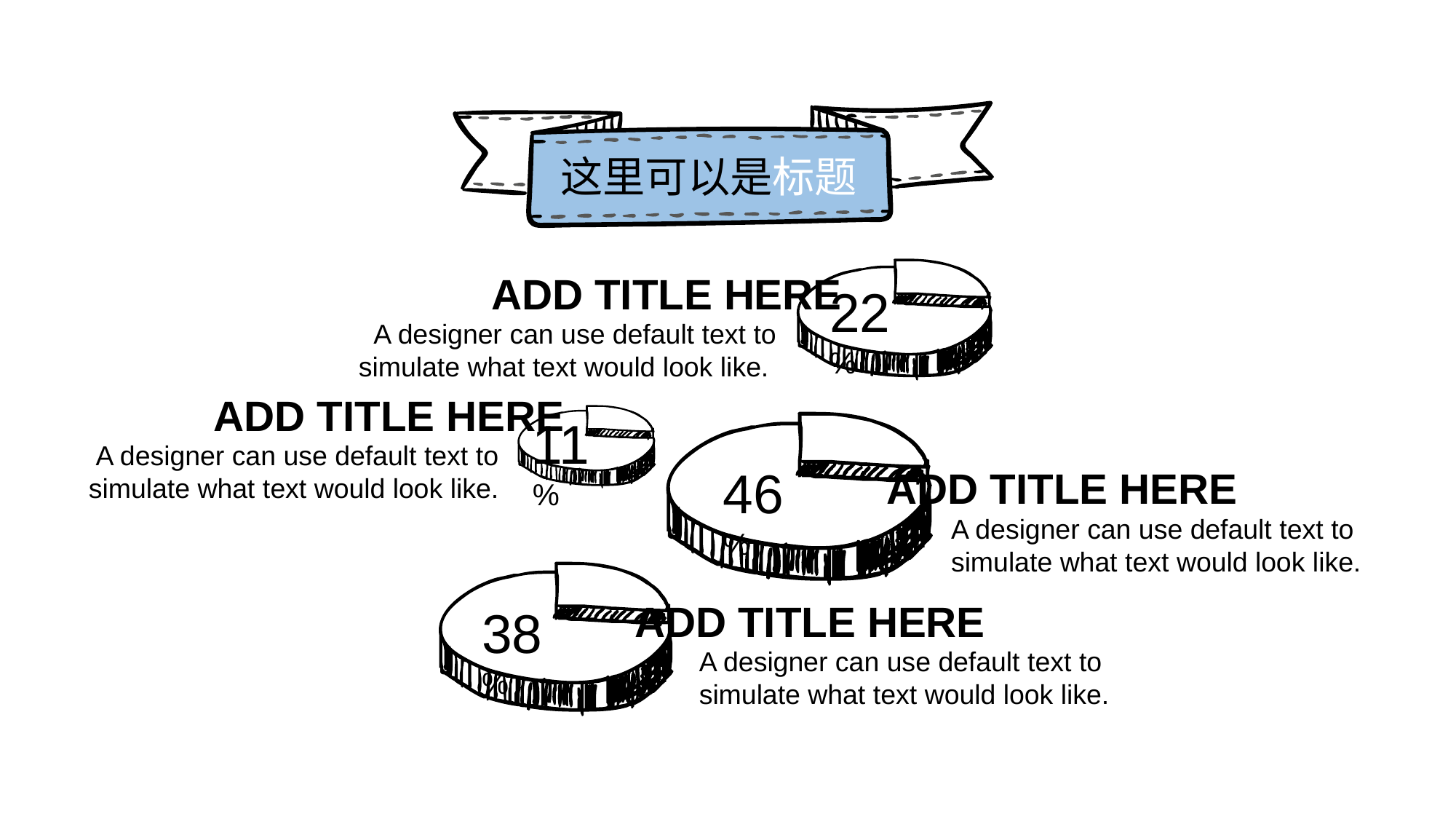

这里可以是标题

ADD TITLE HERE
A designer can use default text to simulate what text would look like.
22%
ADD TITLE HERE
A designer can use default text to simulate what text would look like.
11%

46%
ADD TITLE HERE
A designer can use default text to simulate what text would look like.

ADD TITLE HERE
A designer can use default text to simulate what text would look like.
38%